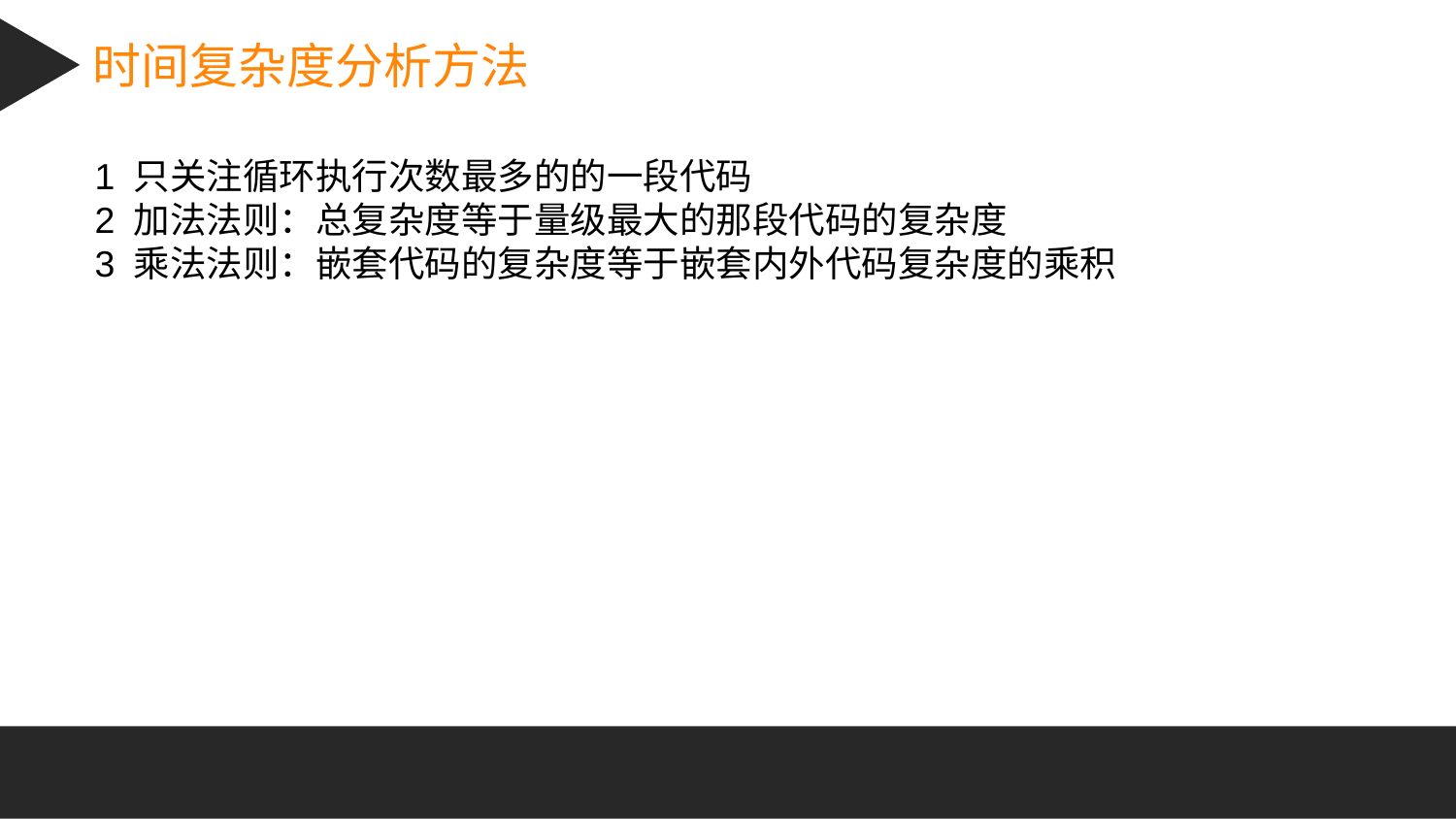

时间复杂度分析方法
1 只关注循环执行次数最多的的一段代码
2 加法法则：总复杂度等于量级最大的那段代码的复杂度
3 乘法法则：嵌套代码的复杂度等于嵌套内外代码复杂度的乘积